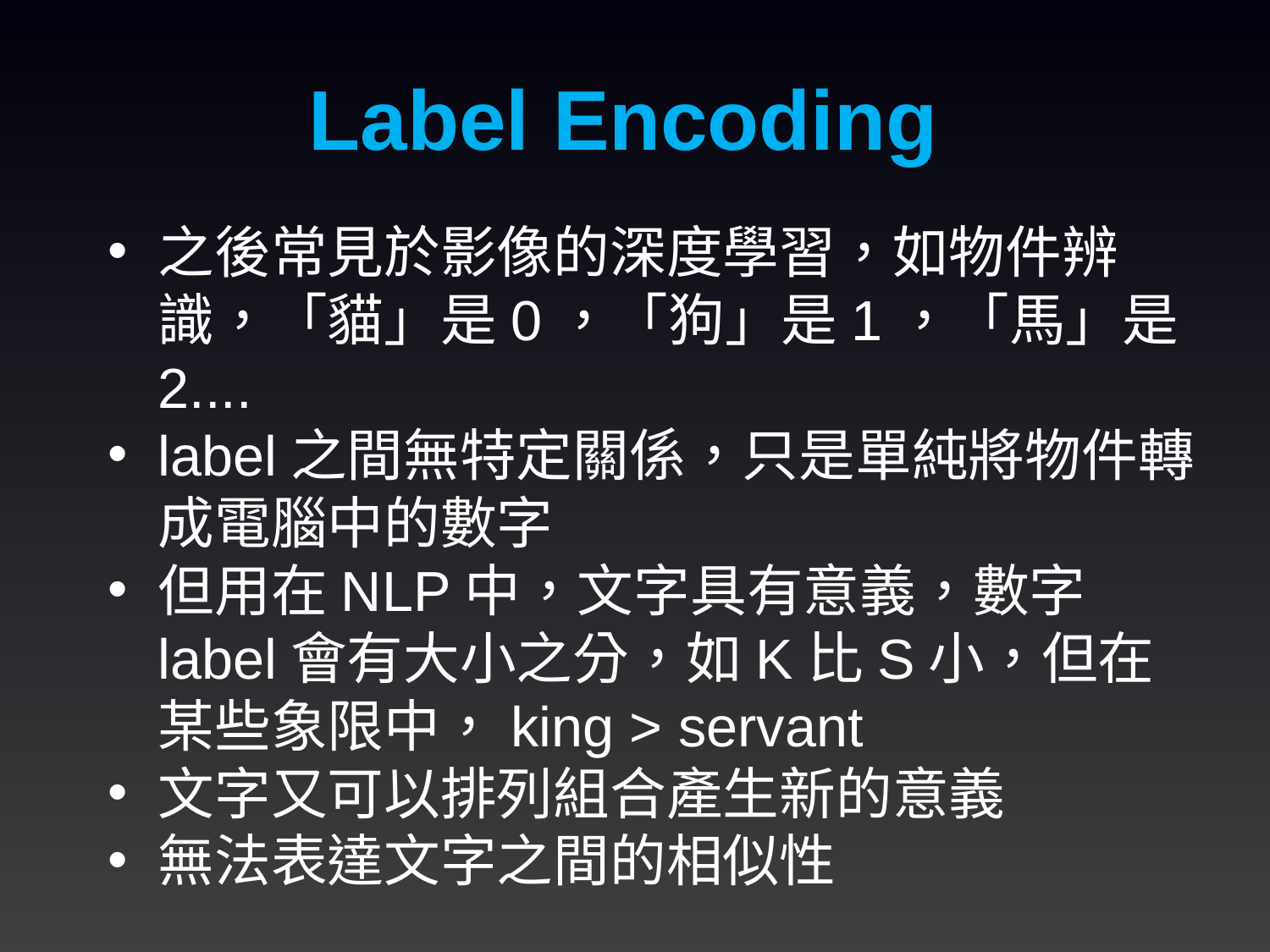

Label Encoding
之後常見於影像的深度學習，如物件辨識，「貓」是0，「狗」是1，「馬」是2....
label之間無特定關係，只是單純將物件轉成電腦中的數字
但用在NLP中，文字具有意義，數字label會有大小之分，如K比S小，但在某些象限中，king > servant
文字又可以排列組合產生新的意義
無法表達文字之間的相似性